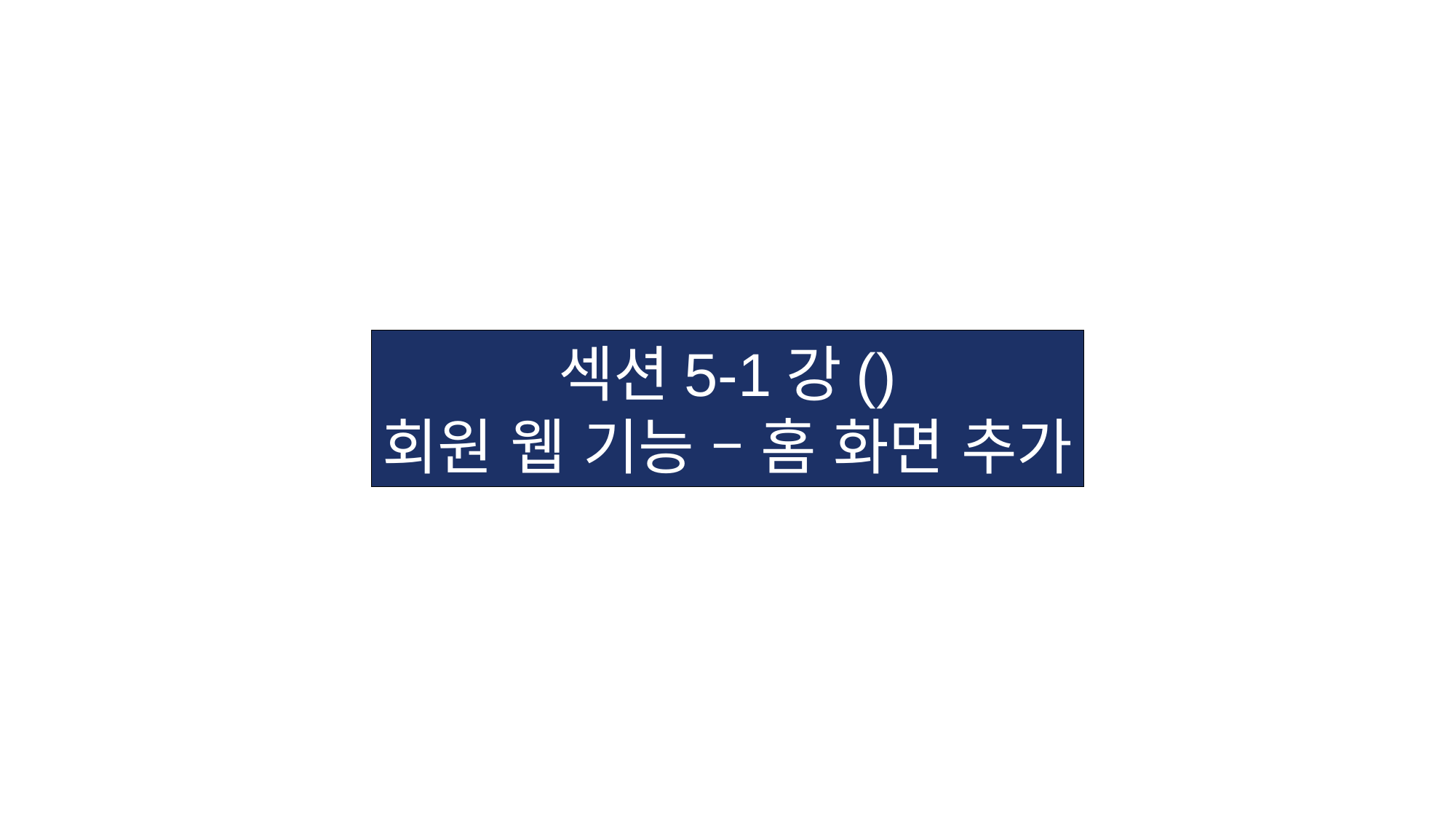

섹션5-1강()
회원 웹 기능 – 홈 화면 추가